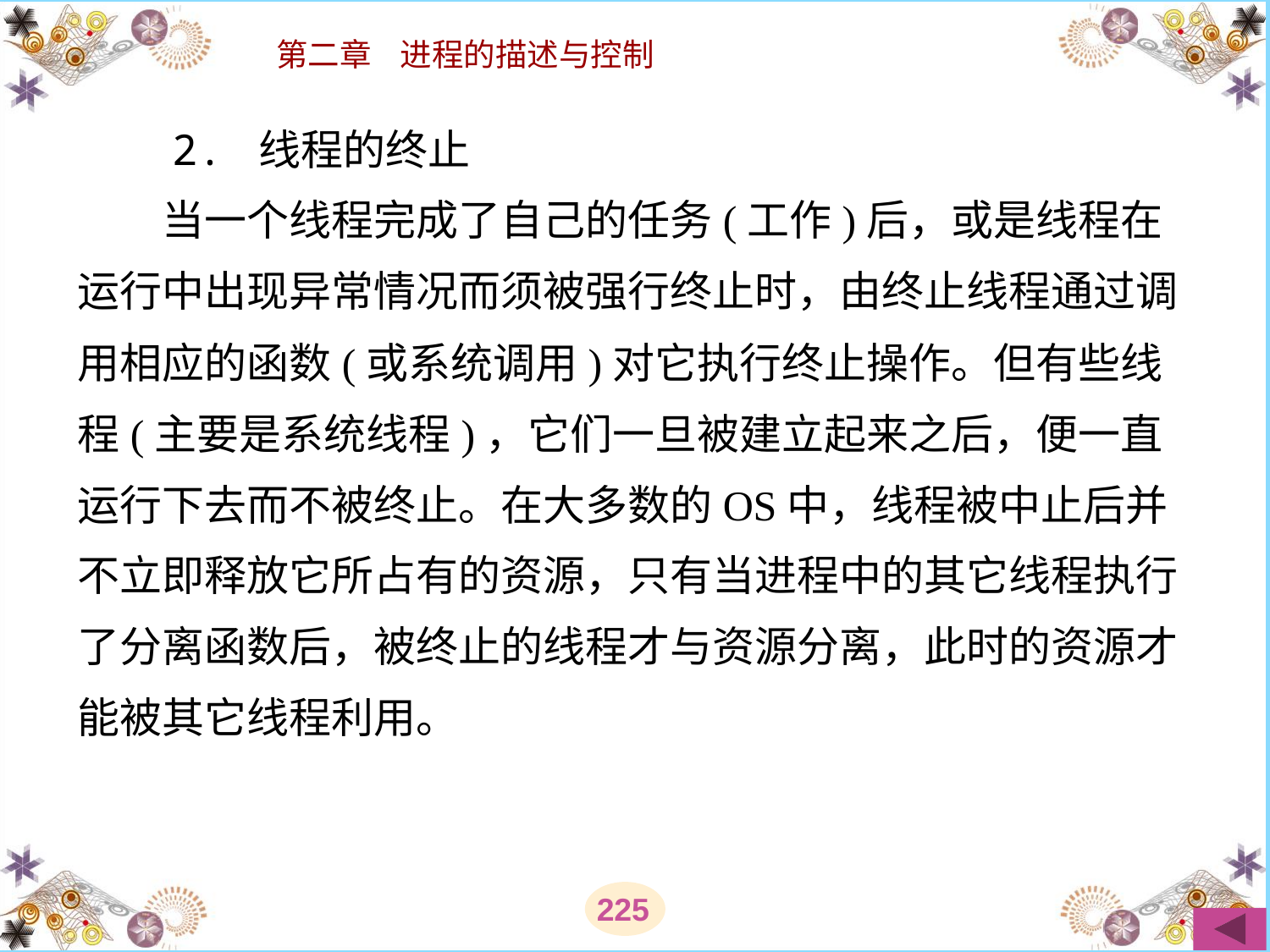

# 2. 线程的终止 　　当一个线程完成了自己的任务(工作)后，或是线程在运行中出现异常情况而须被强行终止时，由终止线程通过调用相应的函数(或系统调用)对它执行终止操作。但有些线程(主要是系统线程)，它们一旦被建立起来之后，便一直运行下去而不被终止。在大多数的OS中，线程被中止后并不立即释放它所占有的资源，只有当进程中的其它线程执行了分离函数后，被终止的线程才与资源分离，此时的资源才能被其它线程利用。